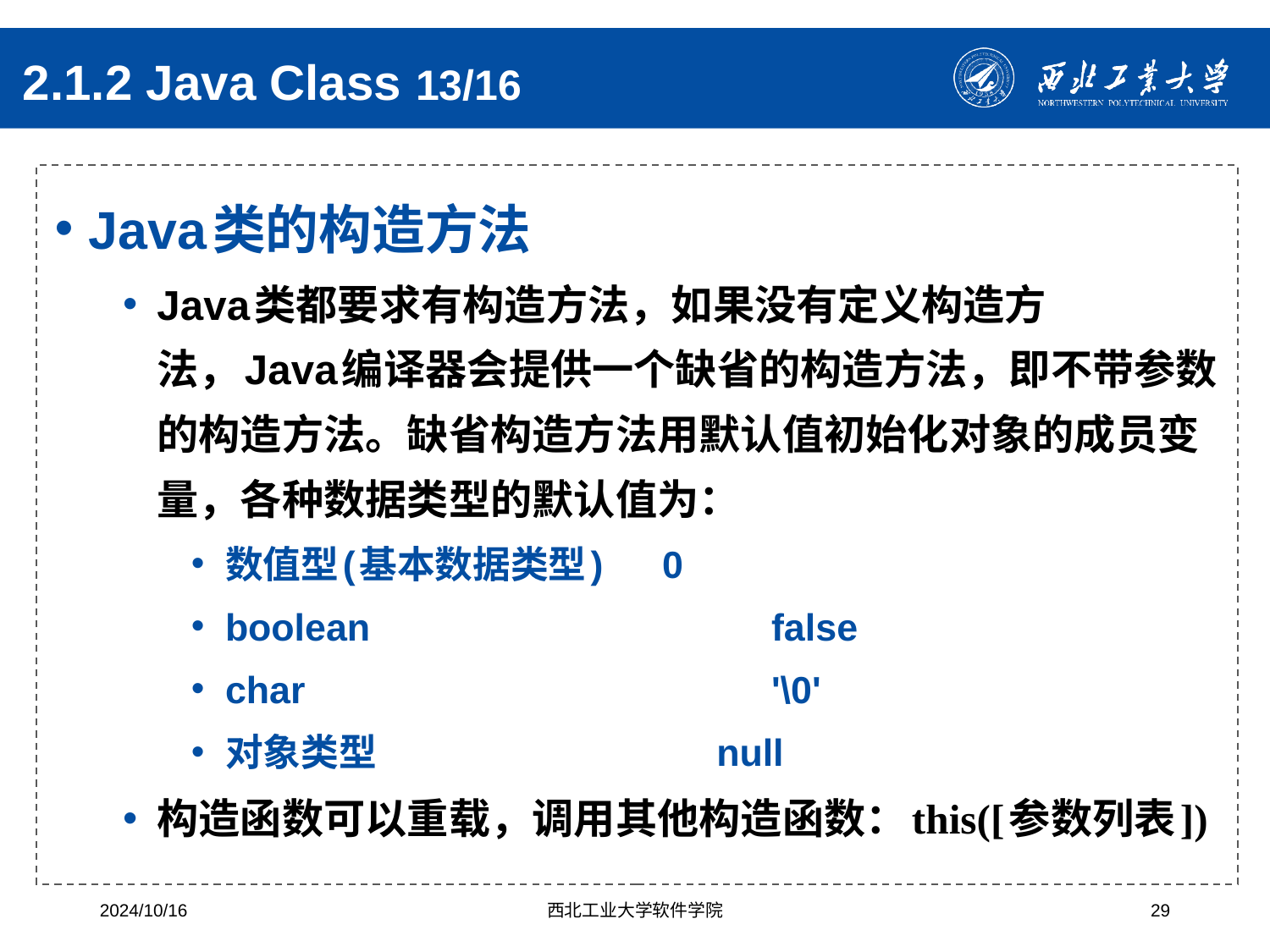

# 2.1.2 Java Class 13/16
Java类的构造方法
Java类都要求有构造方法，如果没有定义构造方法，Java编译器会提供一个缺省的构造方法，即不带参数的构造方法。缺省构造方法用默认值初始化对象的成员变量，各种数据类型的默认值为：
数值型(基本数据类型)  	0
boolean                                  	false
char                                        	'\0'
对象类型                                 	null
构造函数可以重载，调用其他构造函数：this([参数列表])
2024/10/16
西北工业大学软件学院
29